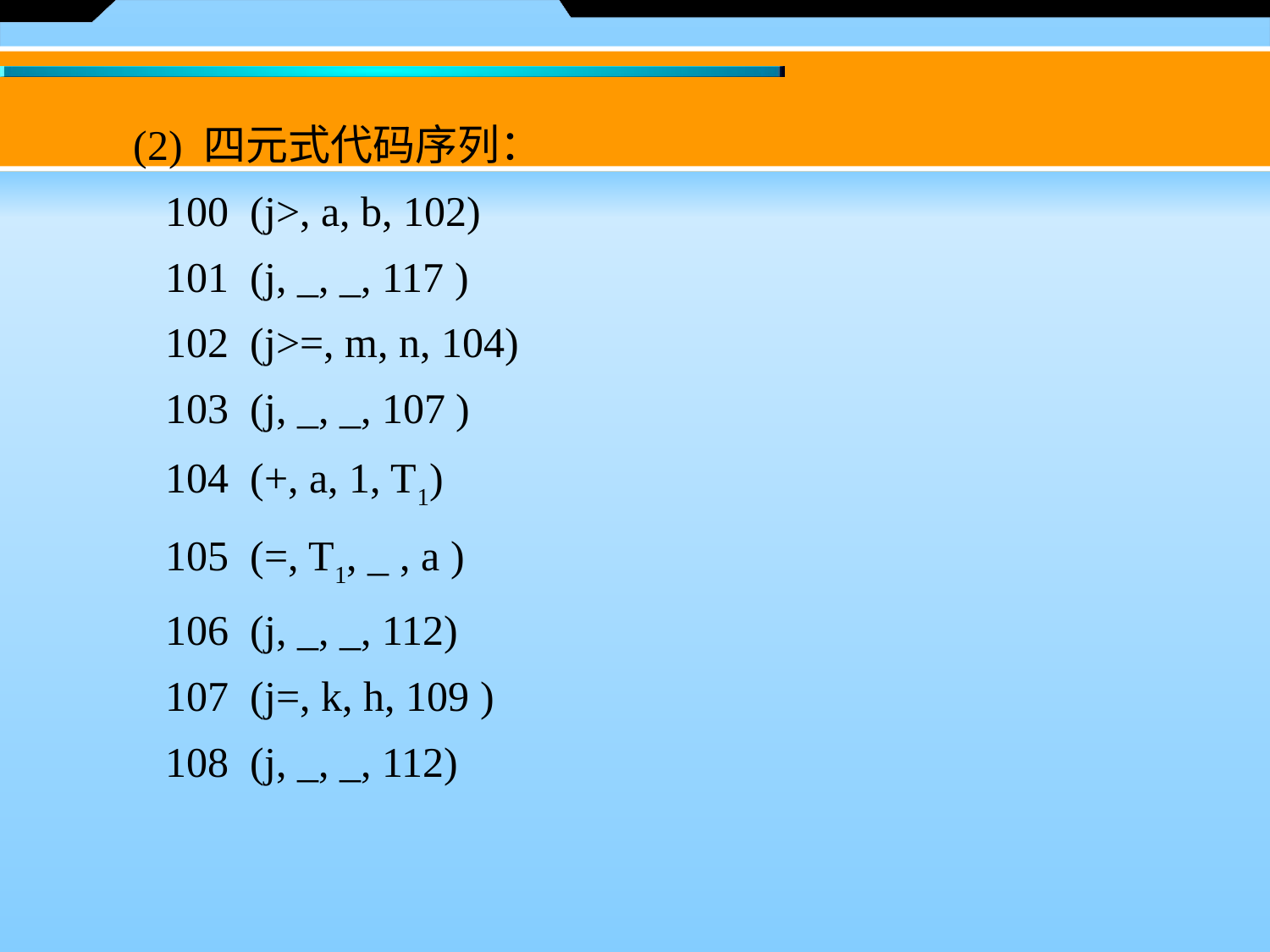

(2) 四元式代码序列：
100  (j>, a, b, 102)
101  (j, _, _, 117 )
102  (j>=, m, n, 104)
103  (j, _, _, 107 )
104  (+, a, 1, T1)
105  (=, T1, _ , a )
106  (j, _, _, 112)
107  (j=, k, h, 109 )
108  (j, _, _, 112)